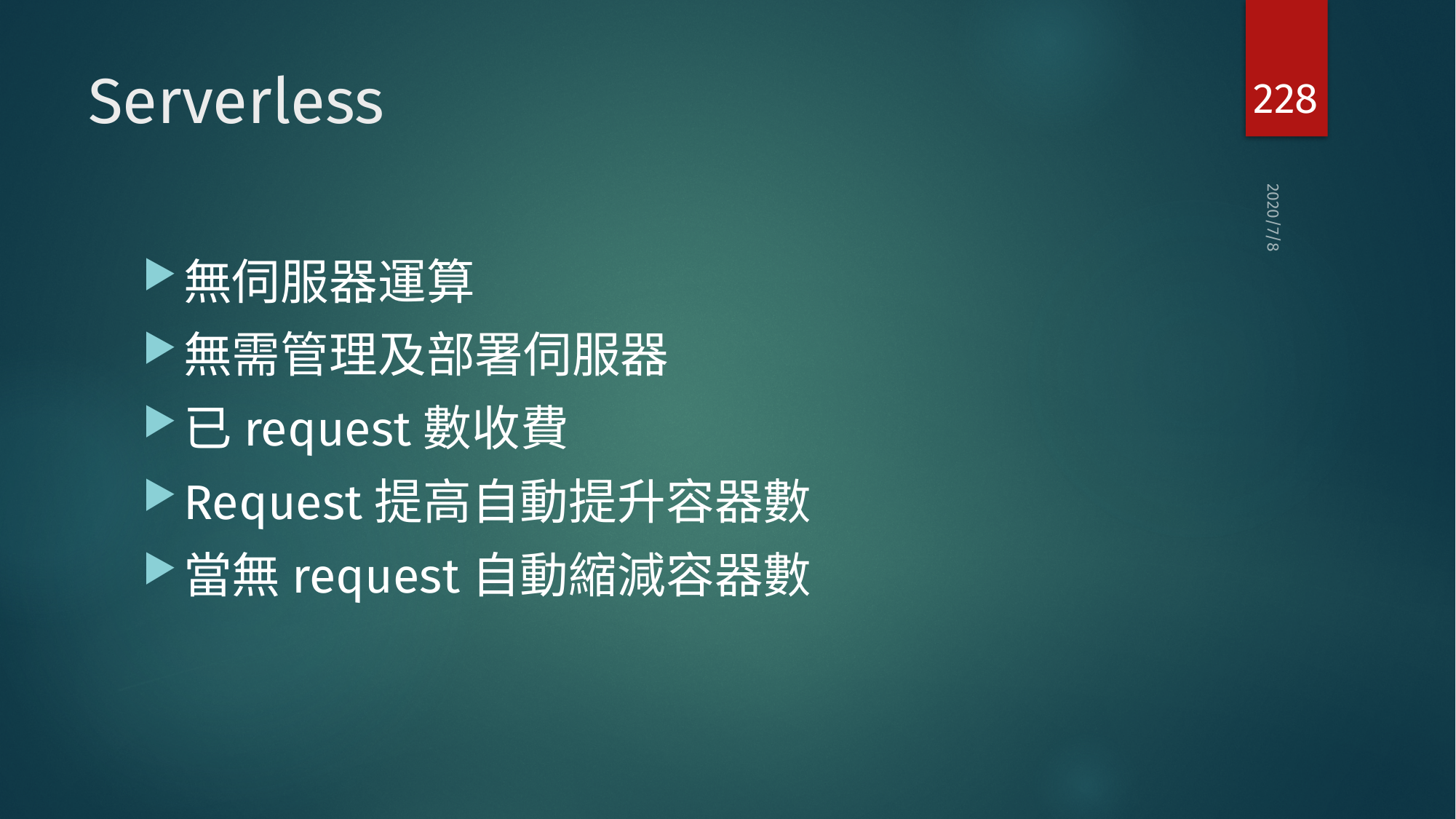

228
# Serverless
2020/7/8
無伺服器運算
無需管理及部署伺服器
已request數收費
Request提高自動提升容器數
當無request自動縮減容器數